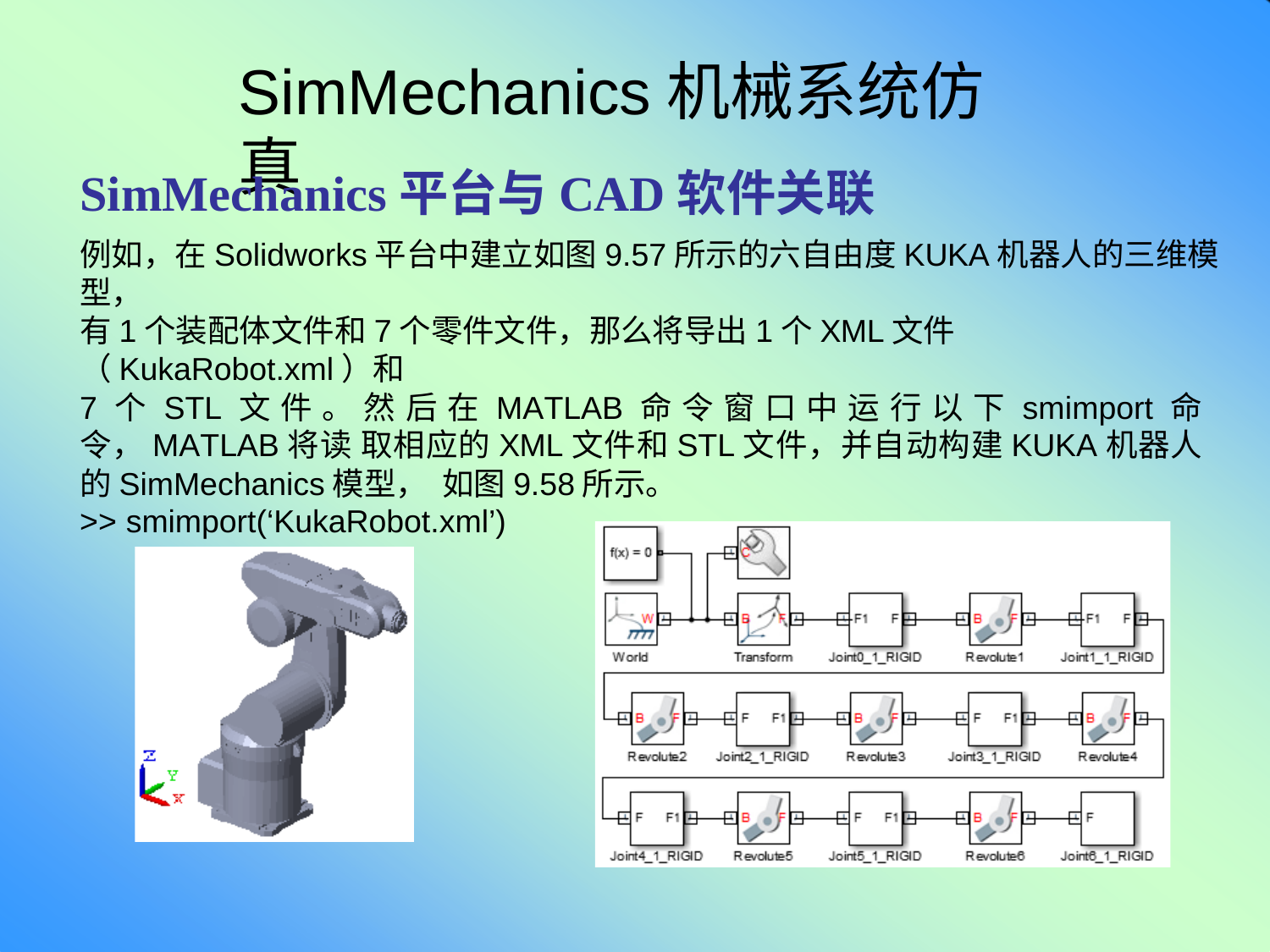

# SimMechanics机械系统仿真
SimMechanics平台与CAD软件关联
例如，在Solidworks平台中建立如图9.57所示的六自由度KUKA机器人的三维模型，
有1个装配体文件和7个零件文件，那么将导出1个XML文件（KukaRobot.xml）和
7个STL文件。然后在MATLAB命令窗口中运行以下smimport命令，MATLAB将读 取相应的XML文件和STL文件，并自动构建KUKA机器人的SimMechanics模型，  如图9.58所示。
>> smimport(‘KukaRobot.xml’)